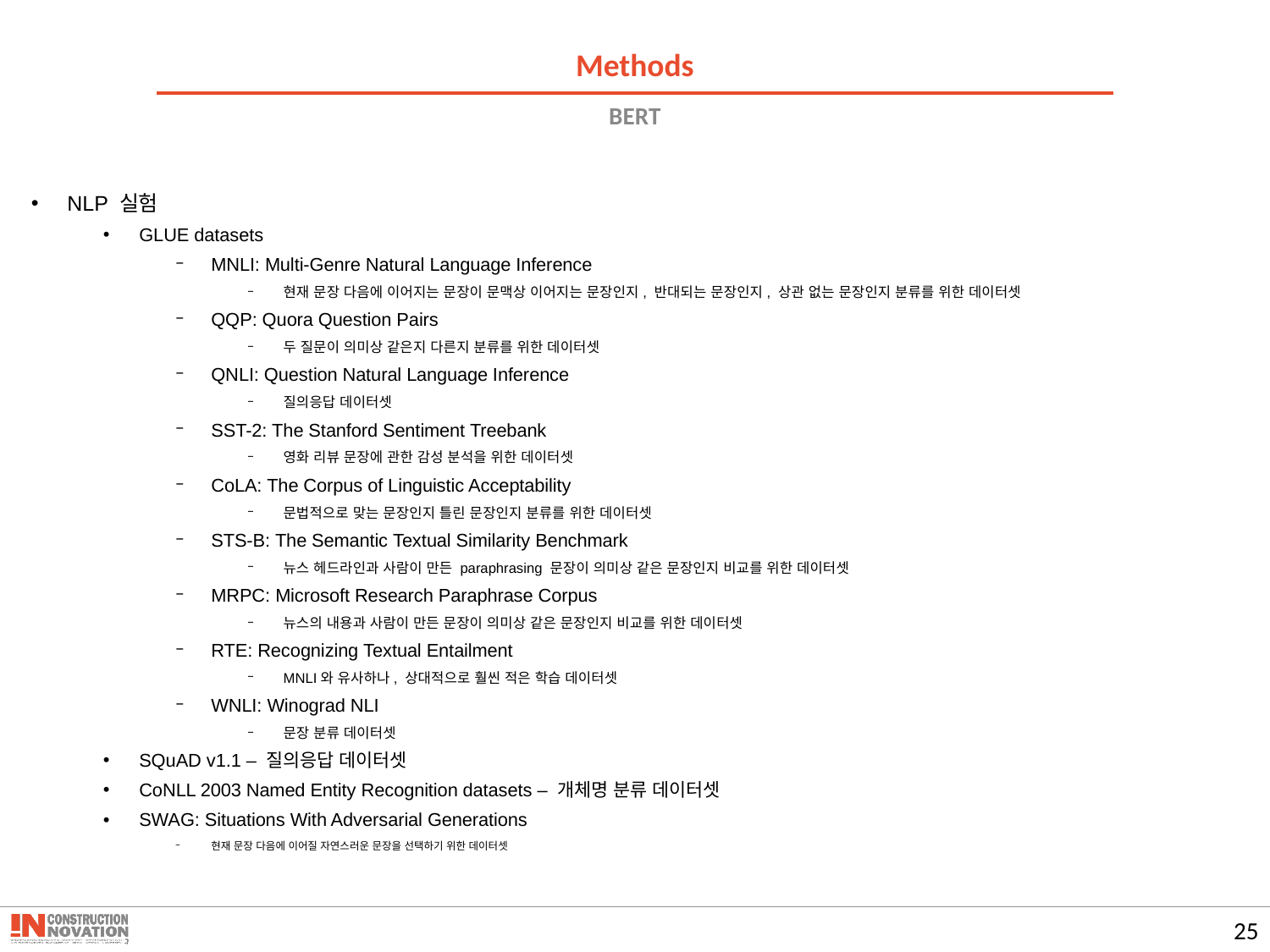

Methods
# BERT

NLP 실험
GLUE datasets
MNLI: Multi-Genre Natural Language Inference
현재 문장 다음에 이어지는 문장이 문맥상 이어지는 문장인지, 반대되는 문장인지, 상관 없는 문장인지 분류를 위한 데이터셋
QQP: Quora Question Pairs
두 질문이 의미상 같은지 다른지 분류를 위한 데이터셋
QNLI: Question Natural Language Inference
질의응답 데이터셋
SST-2: The Stanford Sentiment Treebank
영화 리뷰 문장에 관한 감성 분석을 위한 데이터셋
CoLA: The Corpus of Linguistic Acceptability
문법적으로 맞는 문장인지 틀린 문장인지 분류를 위한 데이터셋
STS-B: The Semantic Textual Similarity Benchmark
뉴스 헤드라인과 사람이 만든 paraphrasing 문장이 의미상 같은 문장인지 비교를 위한 데이터셋
MRPC: Microsoft Research Paraphrase Corpus
뉴스의 내용과 사람이 만든 문장이 의미상 같은 문장인지 비교를 위한 데이터셋
RTE: Recognizing Textual Entailment
MNLI와 유사하나, 상대적으로 훨씬 적은 학습 데이터셋
WNLI: Winograd NLI
문장 분류 데이터셋
SQuAD v1.1 – 질의응답 데이터셋
CoNLL 2003 Named Entity Recognition datasets – 개체명 분류 데이터셋
SWAG: Situations With Adversarial Generations
현재 문장 다음에 이어질 자연스러운 문장을 선택하기 위한 데이터셋